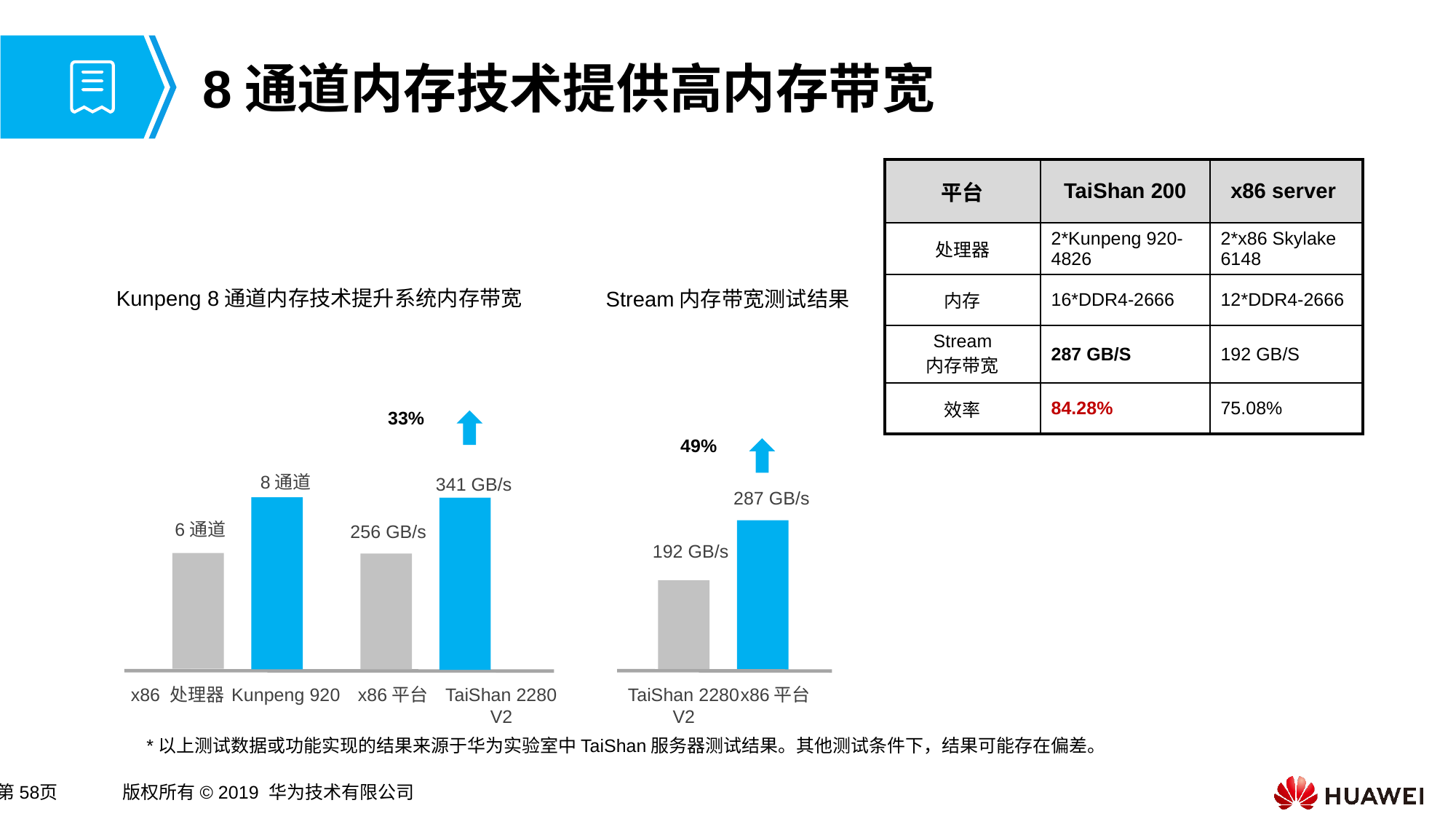

# 8通道内存技术提供高内存带宽
| 平台 | TaiShan 200 | x86 server |
| --- | --- | --- |
| 处理器 | 2\*Kunpeng 920-4826 | 2\*x86 Skylake 6148 |
| 内存 | 16\*DDR4-2666 | 12\*DDR4-2666 |
| Stream 内存带宽 | 287 GB/S | 192 GB/S |
| 效率 | 84.28% | 75.08% |
Kunpeng 8通道内存技术提升系统内存带宽
Stream内存带宽测试结果
33%

49%

8通道
341 GB/s
287 GB/s

6通道

256 GB/s
192 GB/s

TaiShan 2280 V2
x86 处理器
Kunpeng 920
x86平台
TaiShan 2280 V2
x86平台
*以上测试数据或功能实现的结果来源于华为实验室中TaiShan服务器测试结果。其他测试条件下，结果可能存在偏差。